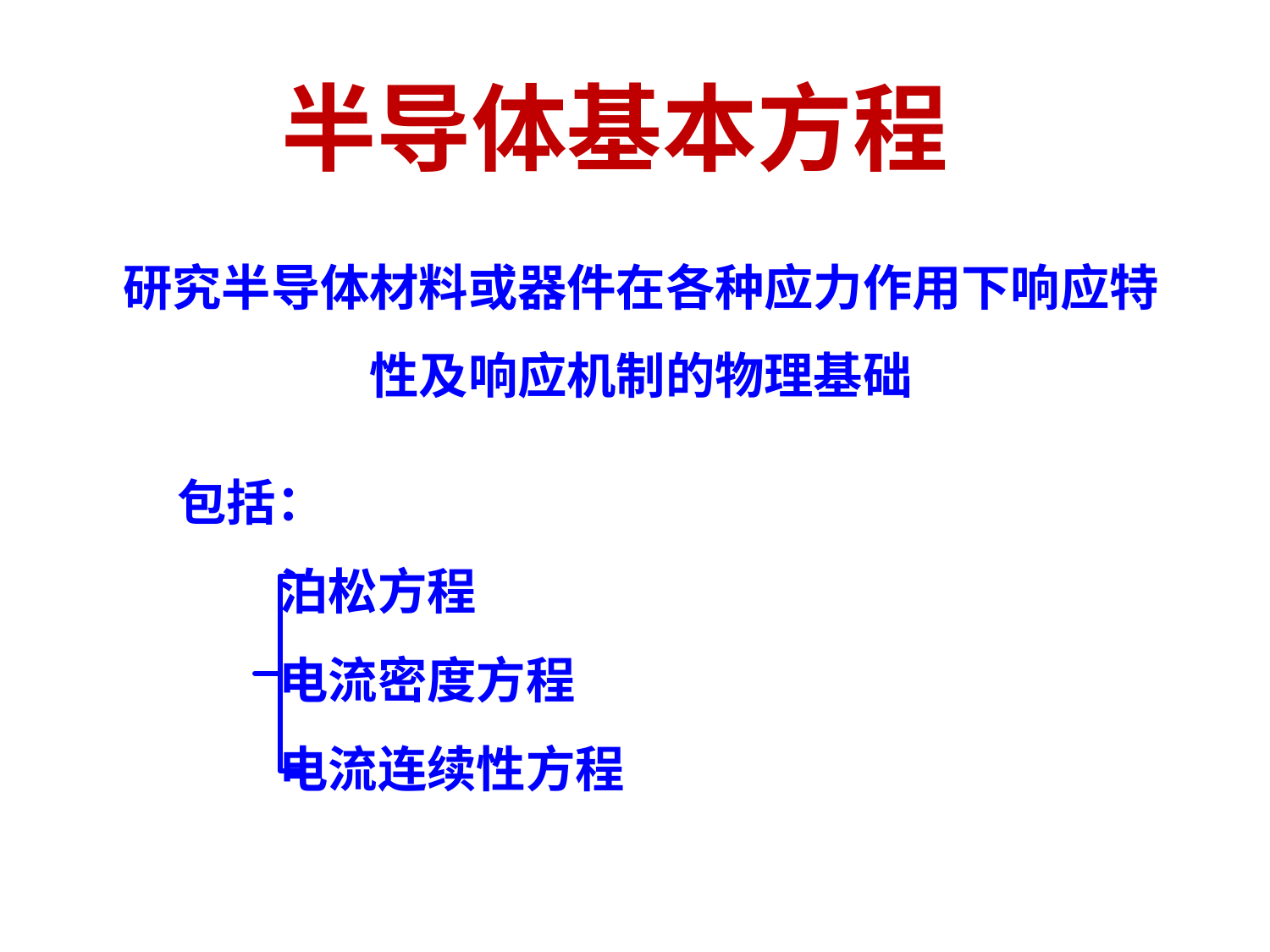

# 半导体基本方程
研究半导体材料或器件在各种应力作用下响应特性及响应机制的物理基础
包括：
        泊松方程
        电流密度方程
        电流连续性方程

84